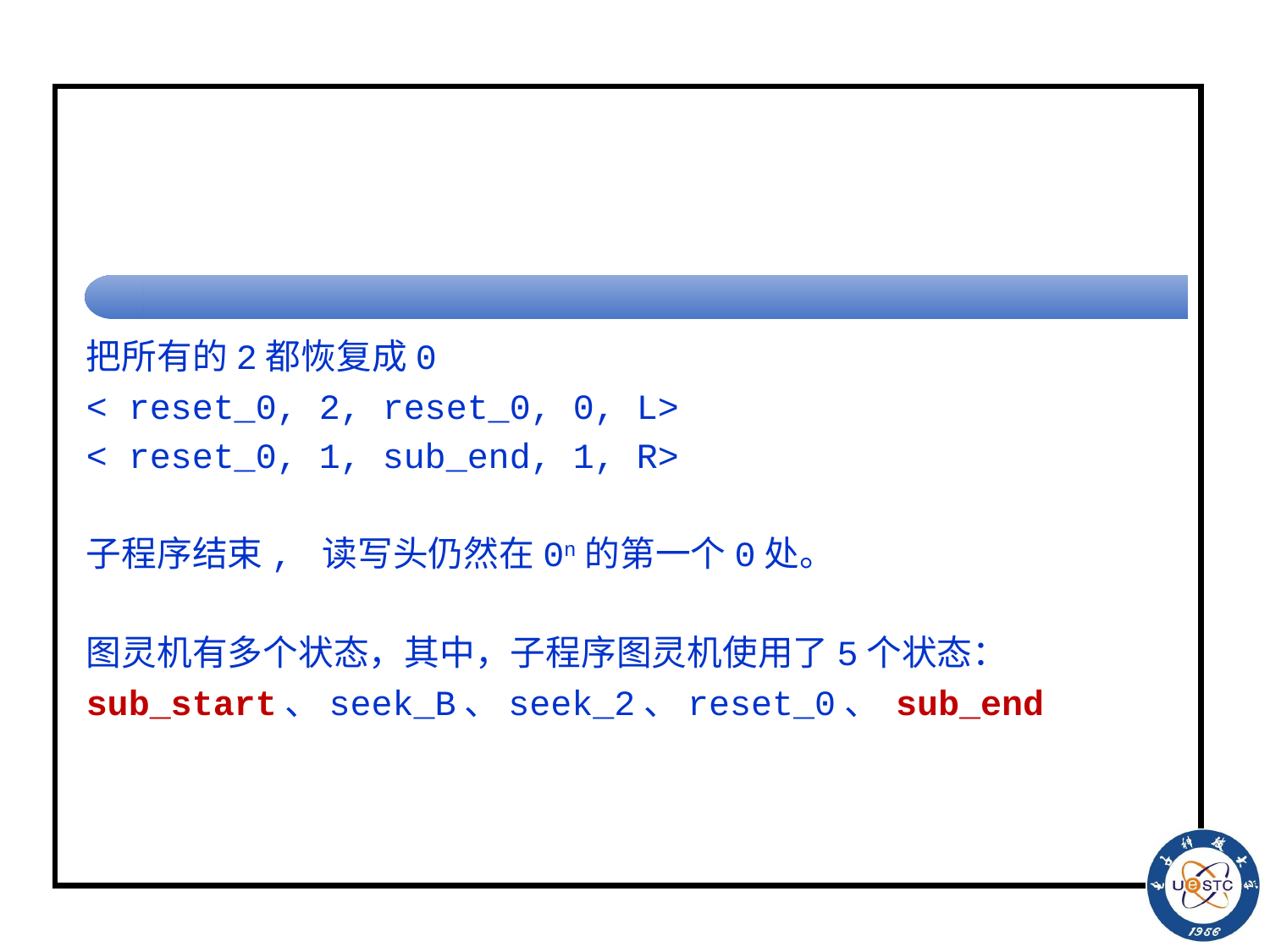

#
把所有的2都恢复成0
< reset_0, 2, reset_0, 0, L>
< reset_0, 1, sub_end, 1, R>

子程序结束, 读写头仍然在0n的第一个0处。

图灵机有多个状态，其中，子程序图灵机使用了5个状态：
sub_start、seek_B、seek_2、reset_0、 sub_end